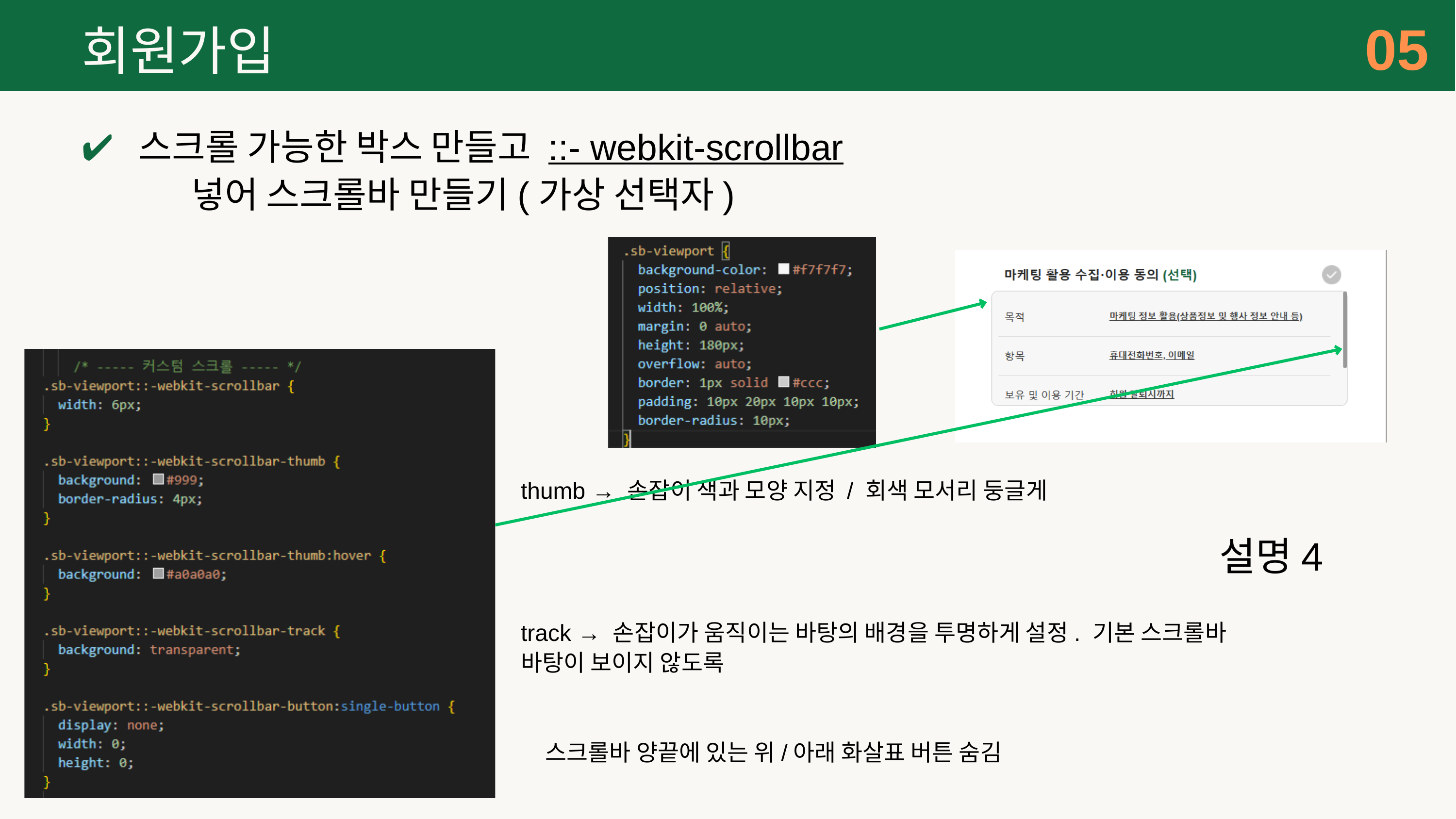

05
회원가입
✔  스크롤 가능한 박스 만들고 ::- webkit-scrollbar                          넣어 스크롤바 만들기(가상 선택자)

thumb → 손잡이 색과 모양 지정 / 회색 모서리 둥글게
설명4
track → 손잡이가 움직이는 바탕의 배경을 투명하게 설정. 기본 스크롤바 바탕이 보이지 않도록
스크롤바 양끝에 있는 위/아래 화살표 버튼 숨김